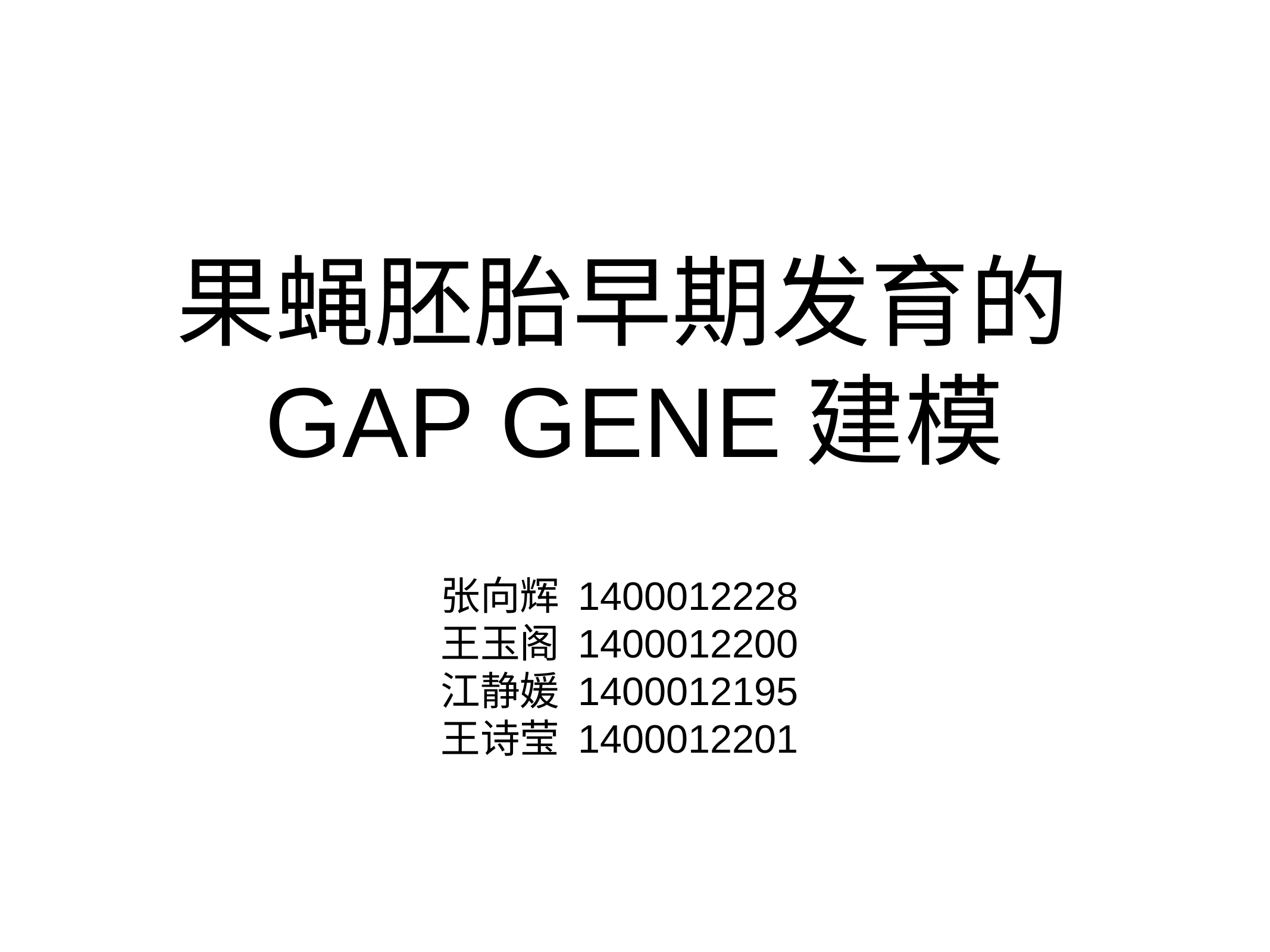

# 果蝇胚胎早期发育的GAP GENE建模
张向辉 1400012228
王玉阁 1400012200
江静媛 1400012195
王诗莹 1400012201